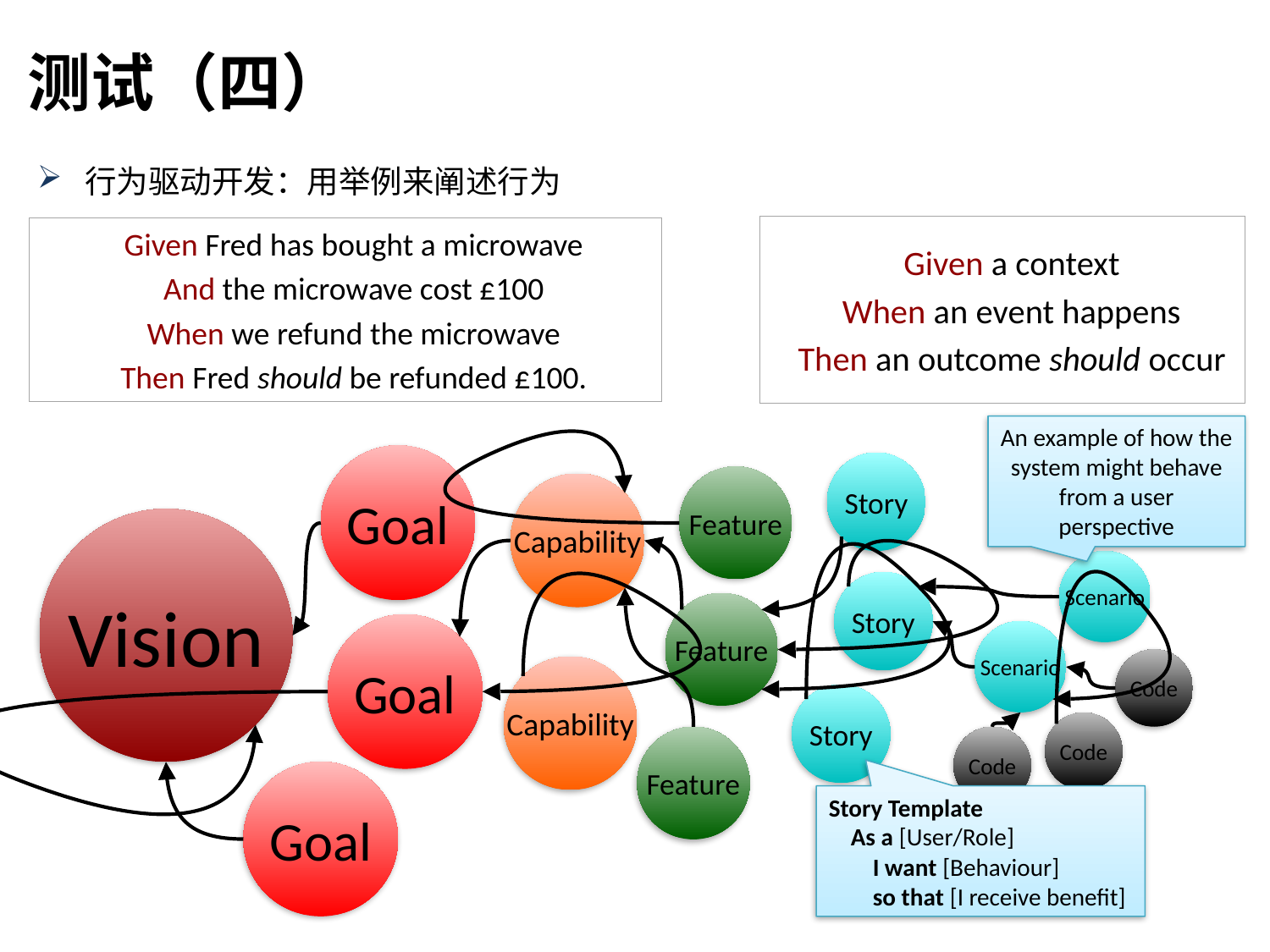

测试（四）
行为驱动开发：用举例来阐述行为

Given a context
When an event happens
Then an outcome should occur
Given Fred has bought a microwave
And the microwave cost £100
When we refund the microwave
Then Fred should be refunded £100.
An example of how the system might behave from a user
perspective
Goal
Story
Feature
Capability
Vision
Scenario
Story
Feature
Goal
Scenario
Code
Capability
Story
Code
Feature
Code
Goal
Story Template
    As a [User/Role]
        I want [Behaviour]
        so that [I receive benefit]